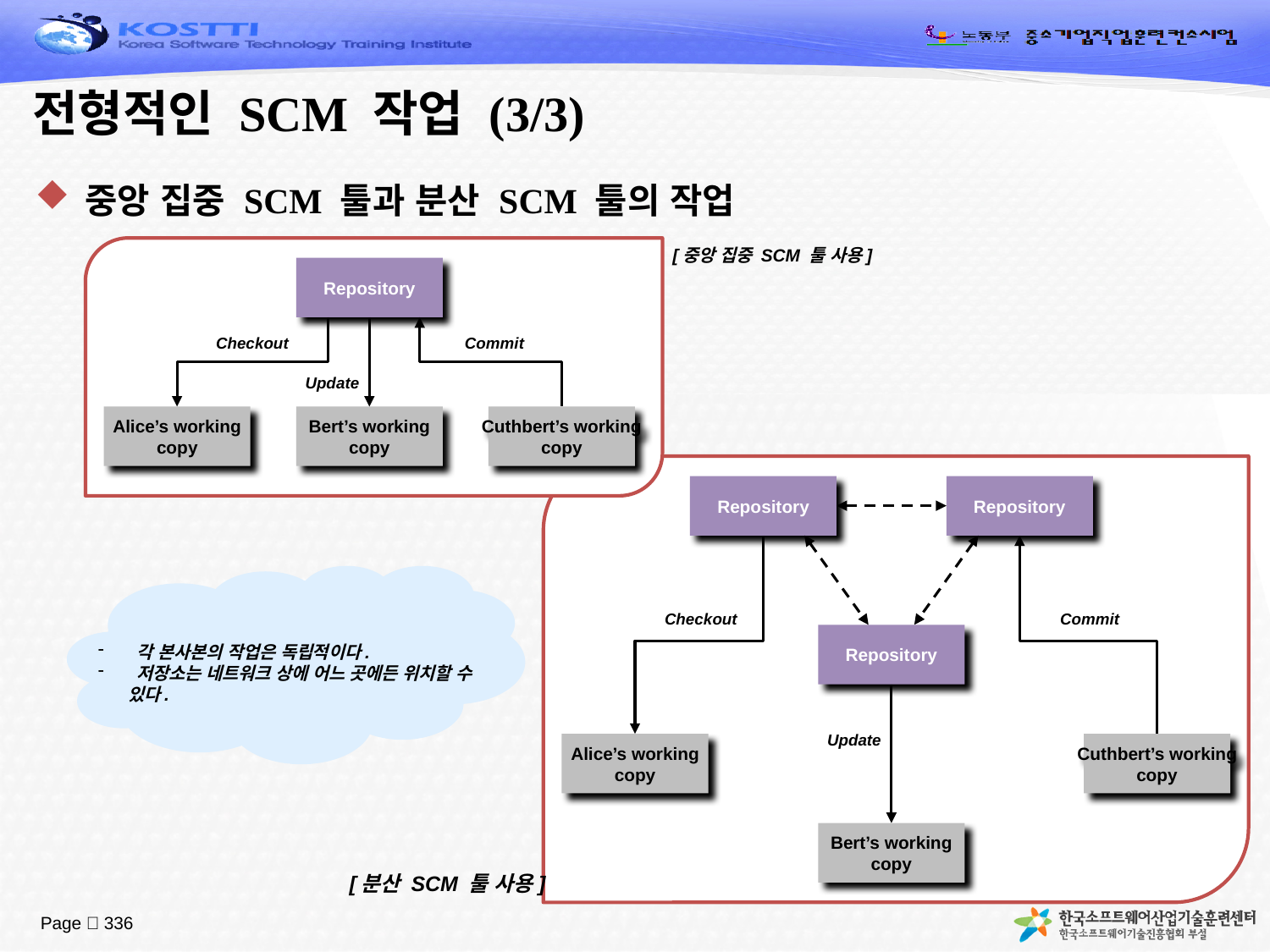

# 전형적인 SCM 작업 (3/3)
중앙 집중 SCM 툴과 분산 SCM 툴의 작업

[중앙 집중 SCM 툴 사용]
Repository

Checkout
Commit
Update
Alice’s working
copy
Bert’s working
copy
Cuthbert’s working
copy

Repository
Repository

Checkout
Commit
Repository

Update
Alice’s working
copy
Cuthbert’s working
copy
Bert’s working
copy

 각 본사본의 작업은 독립적이다.
 저장소는 네트워크 상에 어느 곳에든 위치할 수 있다.
[분산 SCM 툴 사용]